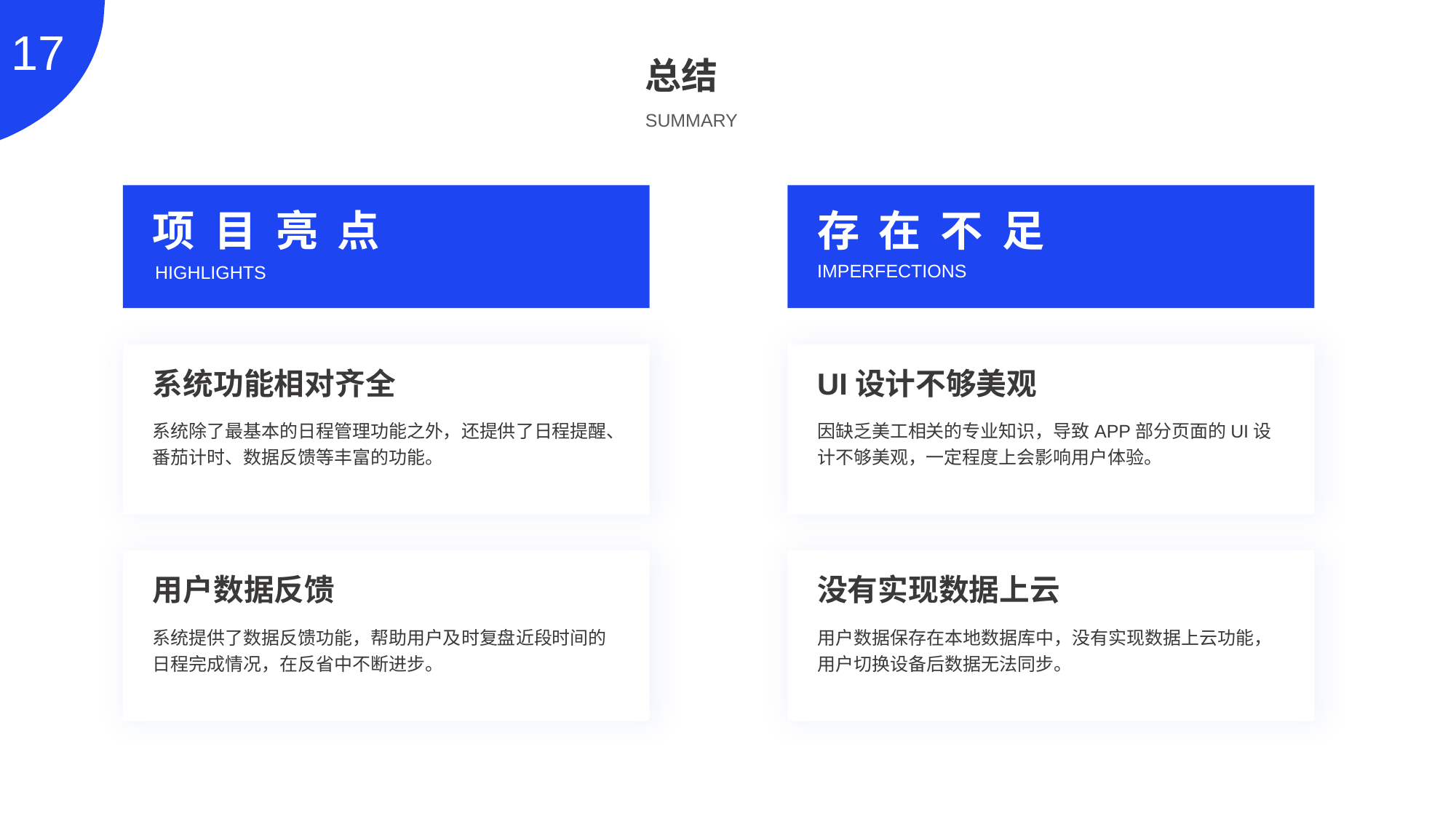

17
总结
SUMMARY

项  目  亮  点
存  在  不  足
IMPERFECTIONS
HIGHLIGHTS

系统功能相对齐全
UI设计不够美观
系统除了最基本的日程管理功能之外，还提供了日程提醒、番茄计时、数据反馈等丰富的功能。
因缺乏美工相关的专业知识，导致APP部分页面的UI设计不够美观，一定程度上会影响用户体验。

用户数据反馈
没有实现数据上云
系统提供了数据反馈功能，帮助用户及时复盘近段时间的日程完成情况，在反省中不断进步。
用户数据保存在本地数据库中，没有实现数据上云功能，用户切换设备后数据无法同步。